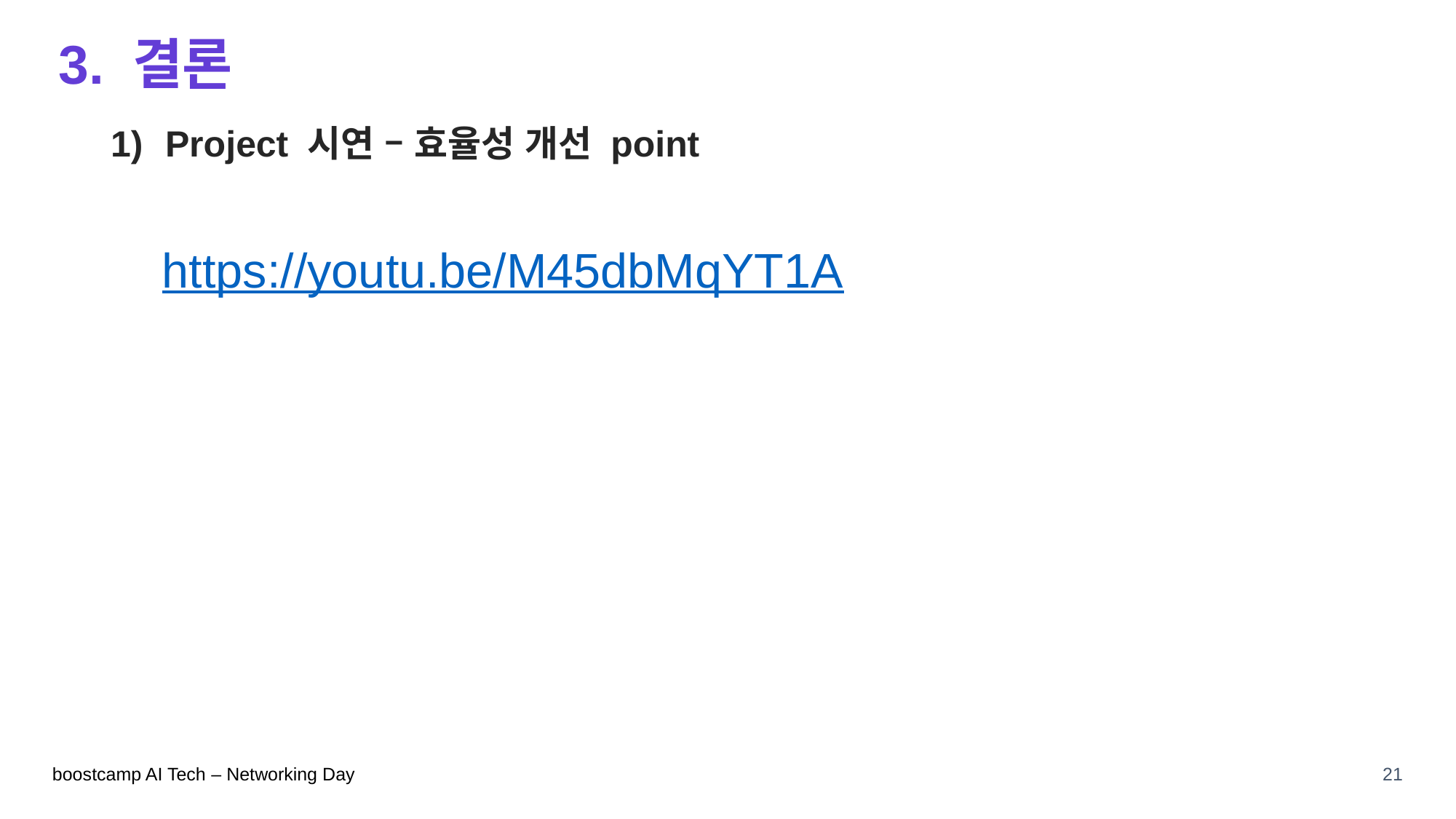

# 3. 결론
Project 시연 – 효율성 개선 point

https://youtu.be/M45dbMqYT1A
21